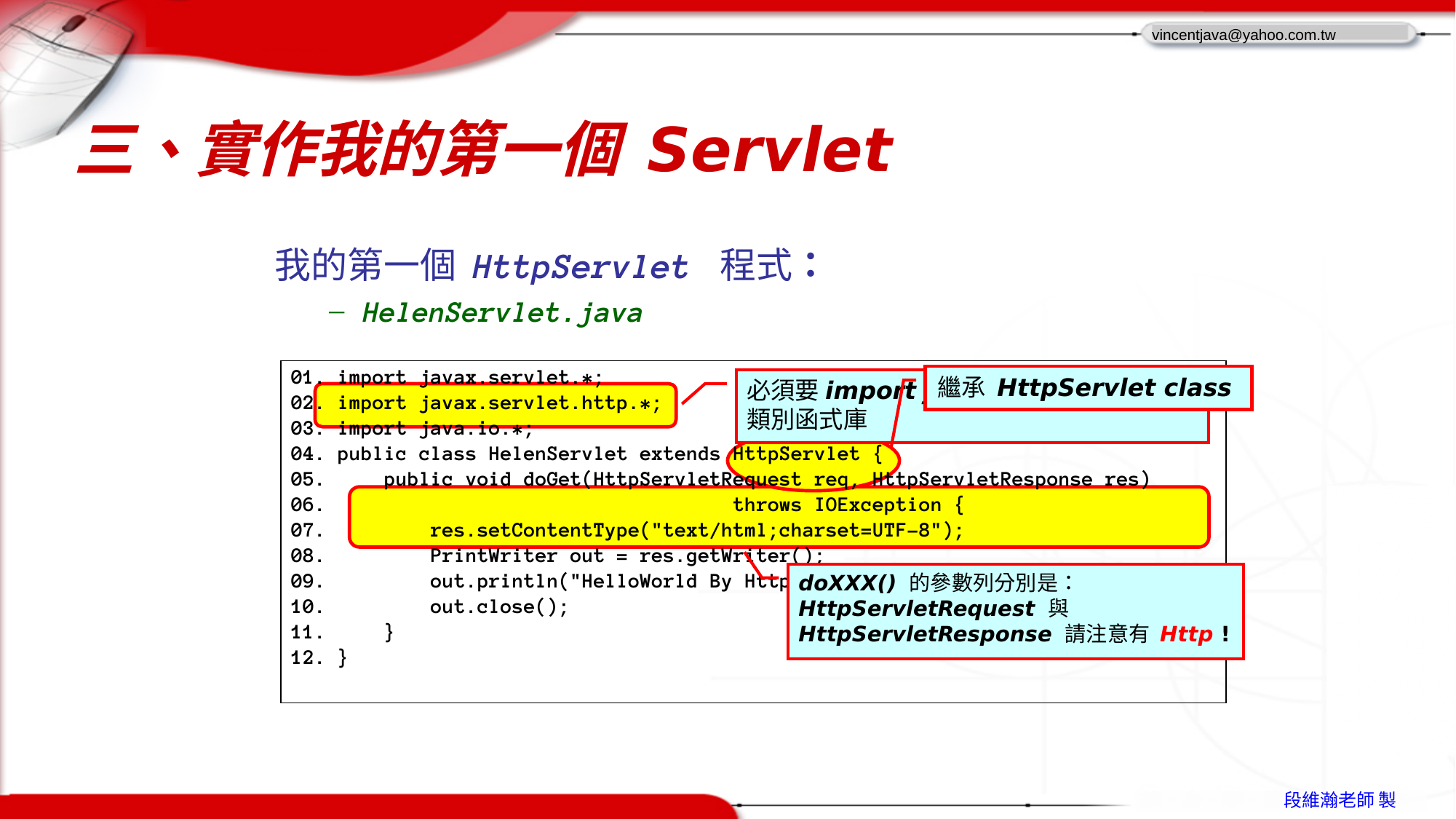

# 三、實作我的第一個 Servlet
我的第一個 HttpServlet 程式：
HelenServlet.java

| 01. import javax.servlet.\*; 02. import javax.servlet.http.\*; 03. import java.io.\*; 04. public class HelenServlet extends HttpServlet { 05. public void doGet(HttpServletRequest req, HttpServletResponse res) 06. throws IOException { 07. res.setContentType("text/html;charset=UTF-8"); 08. PrintWriter out = res.getWriter(); 09. out.println("HelloWorld By HttpServlet!"); 10. out.close(); 11. } 12. } |
| --- |
繼承 HttpServlet class
必須要import javax.servlet.http.*類別函式庫

doXXX() 的參數列分別是：
HttpServletRequest 與HttpServletResponse 請注意有 Http !